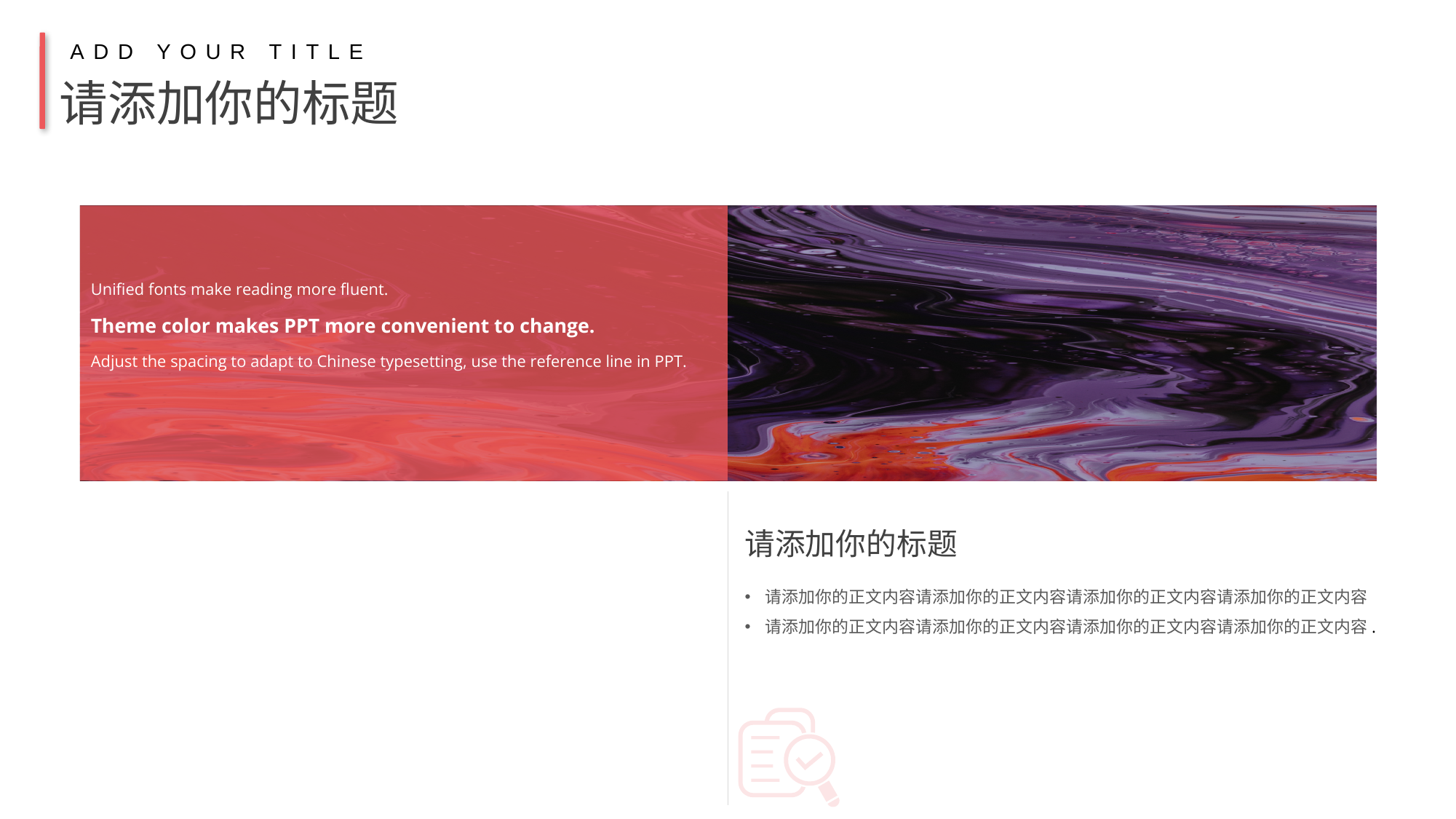

ADD YOUR TITLE
请添加你的标题

Unified fonts make reading more fluent.
Theme color makes PPT more convenient to change.
Adjust the spacing to adapt to Chinese typesetting, use the reference line in PPT.
请添加你的标题
请添加你的正文内容请添加你的正文内容请添加你的正文内容请添加你的正文内容
请添加你的正文内容请添加你的正文内容请添加你的正文内容请添加你的正文内容.